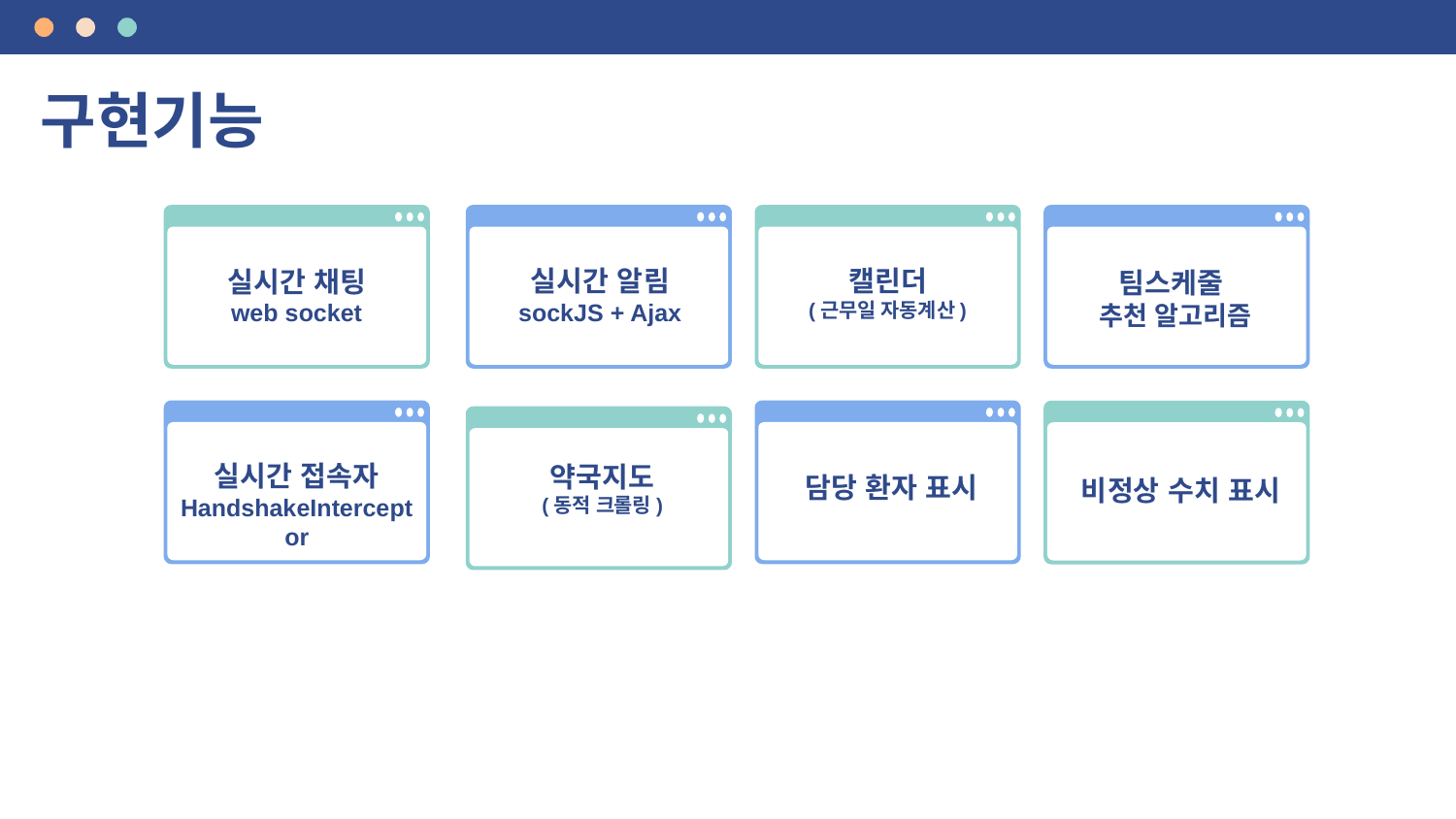

# 구현기능

팀스케줄
추천 알고리즘
캘린더
(근무일 자동계산)
실시간 알림
sockJS + Ajax
실시간 채팅
web socket

실시간 접속자
HandshakeInterceptor
약국지도
(동적 크롤링)

담당 환자 표시
비정상 수치 표시